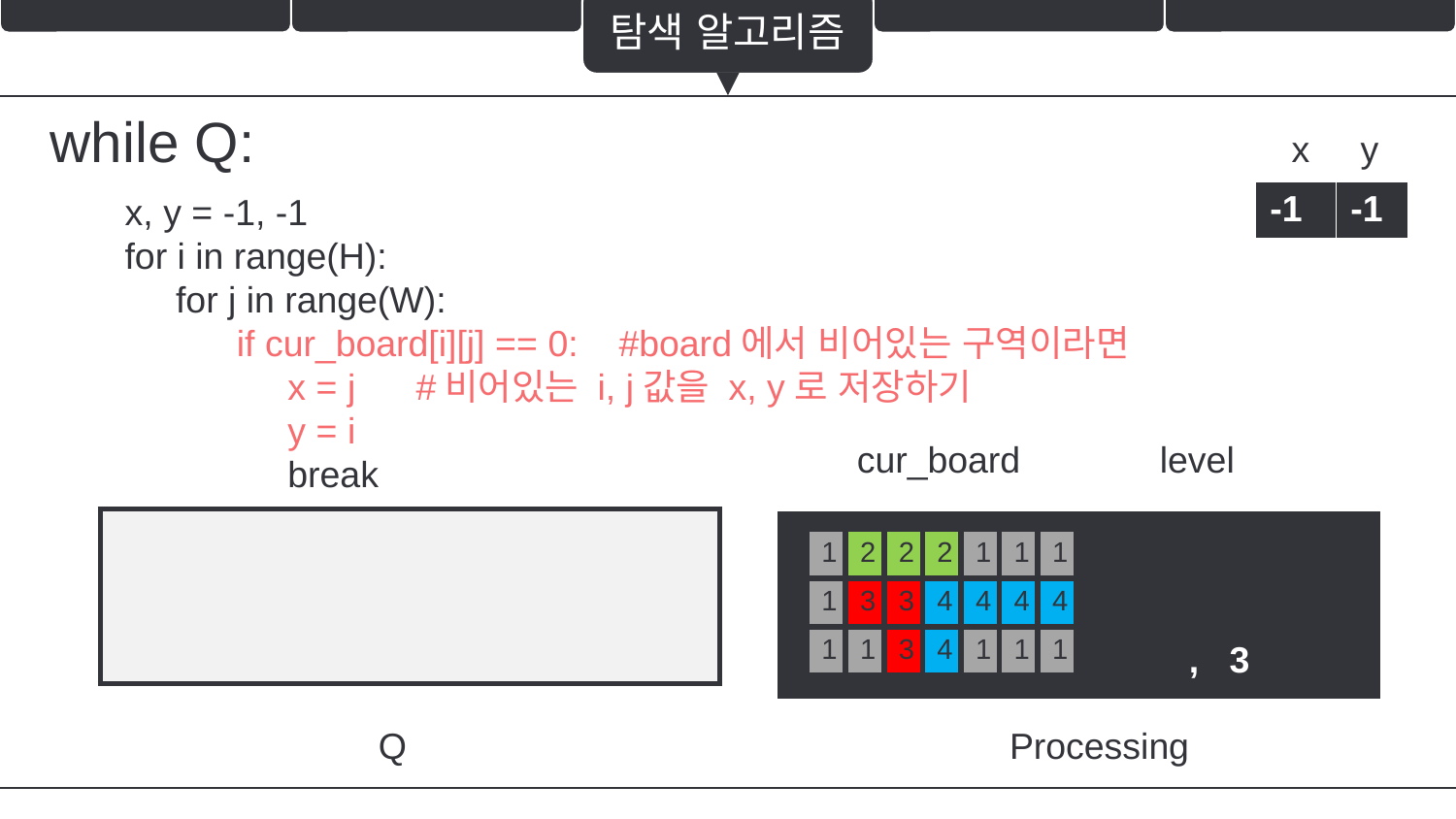

탐색 알고리즘
while Q:
 x     y
x, y = -1, -1
for i in range(H):
     for j in range(W):
           if cur_board[i][j] == 0:    #board에서 비어있는 구역이라면
                x = j 	#비어있는 i, j값을 x, y로 저장하기
                y = i
                break
| -1 | -1 |
| --- | --- |
cur_board

level
|  |
| --- |
| , 3 |
| --- |
| 1 | 2 | 2 | 2 | 1 | 1 | 1 |
| --- | --- | --- | --- | --- | --- | --- |
| 1 | 3 | 3 | 4 | 4 | 4 | 4 |
| 1 | 1 | 3 | 4 | 1 | 1 | 1 |
Q
Processing